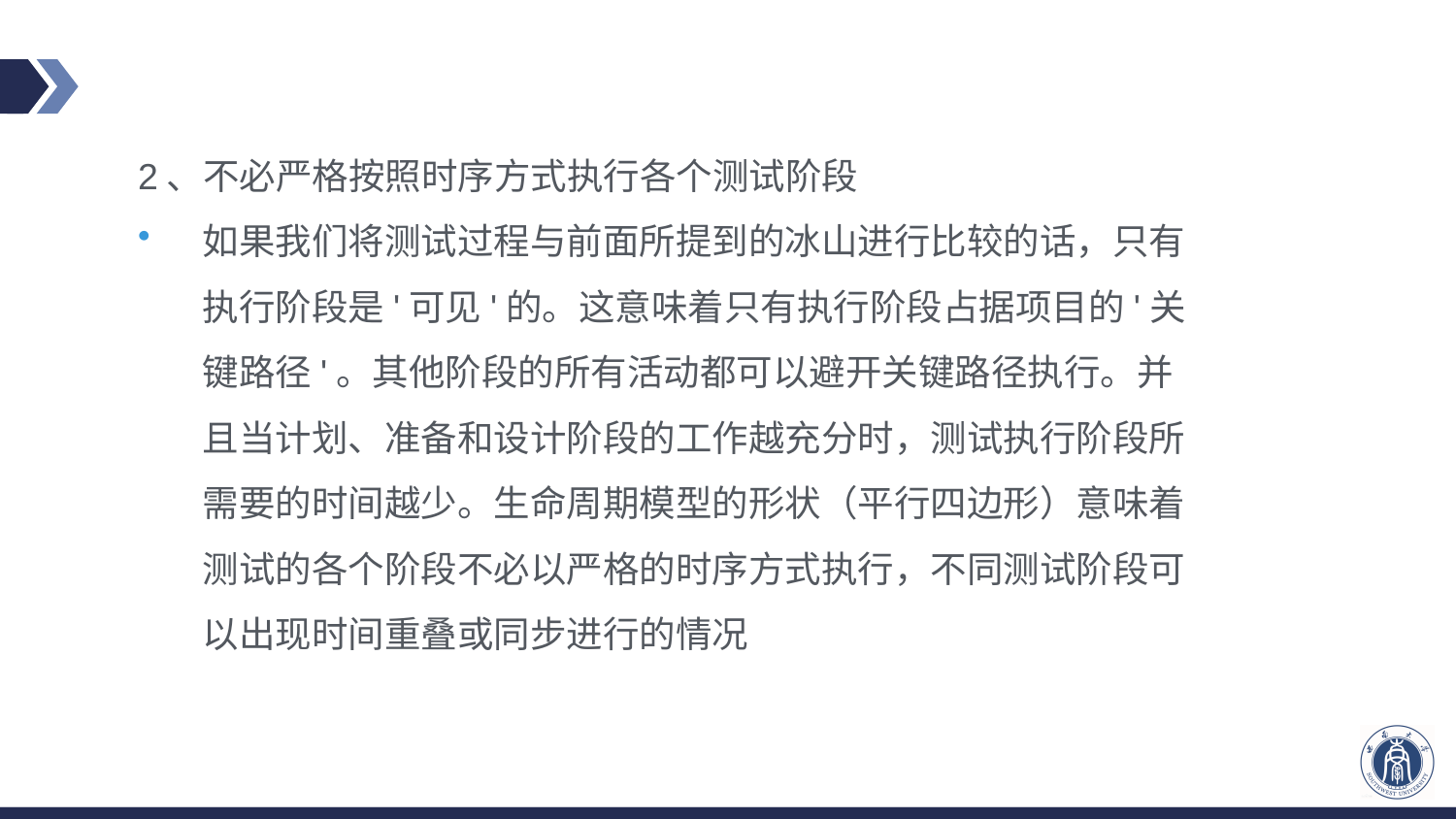

#
2、不必严格按照时序方式执行各个测试阶段
如果我们将测试过程与前面所提到的冰山进行比较的话，只有执行阶段是'可见'的。这意味着只有执行阶段占据项目的'关键路径'。其他阶段的所有活动都可以避开关键路径执行。并且当计划、准备和设计阶段的工作越充分时，测试执行阶段所需要的时间越少。生命周期模型的形状（平行四边形）意味着测试的各个阶段不必以严格的时序方式执行，不同测试阶段可以出现时间重叠或同步进行的情况